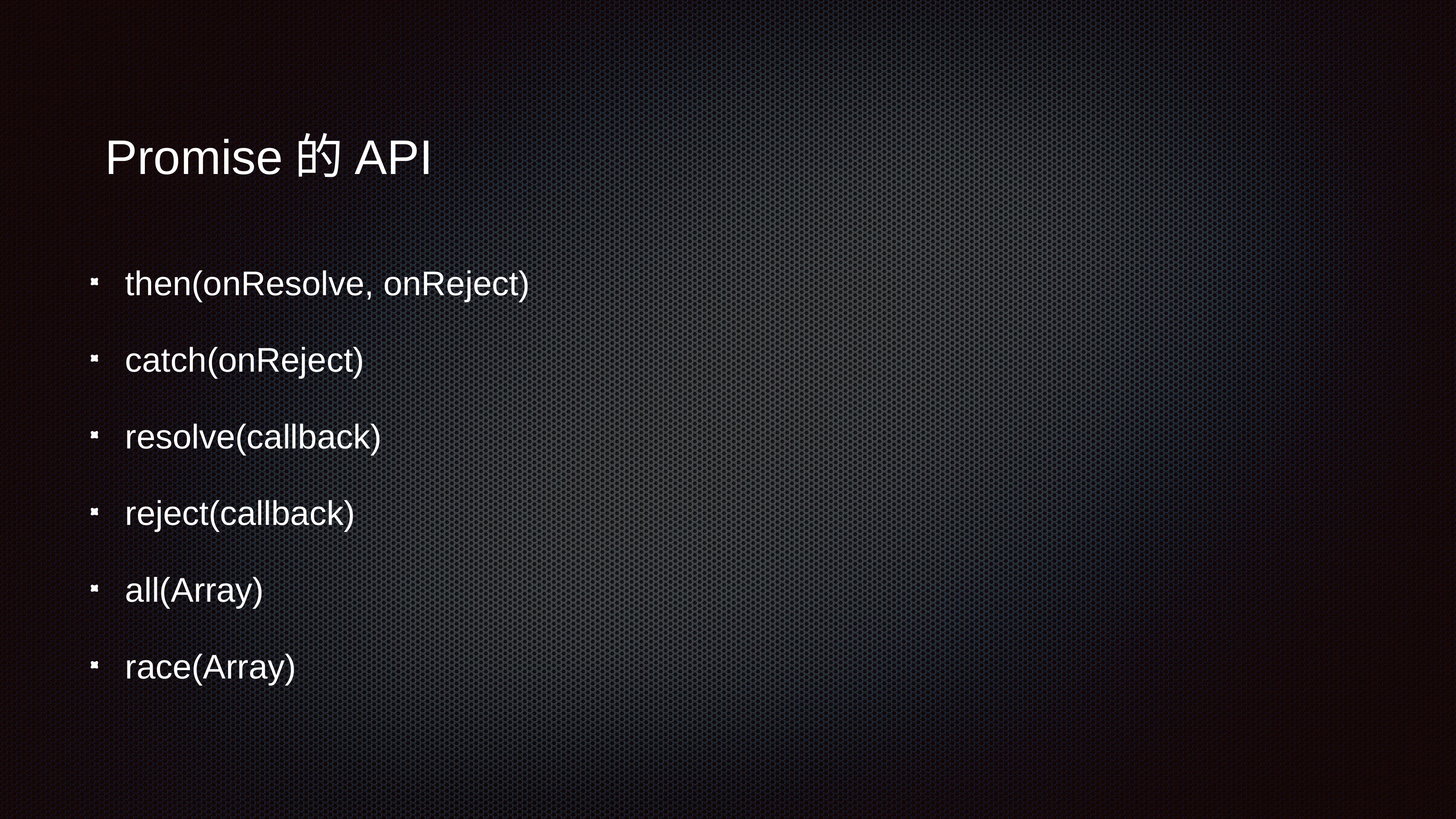

# Promise的API
then(onResolve, onReject)
catch(onReject)
resolve(callback)
reject(callback)
all(Array)
race(Array)